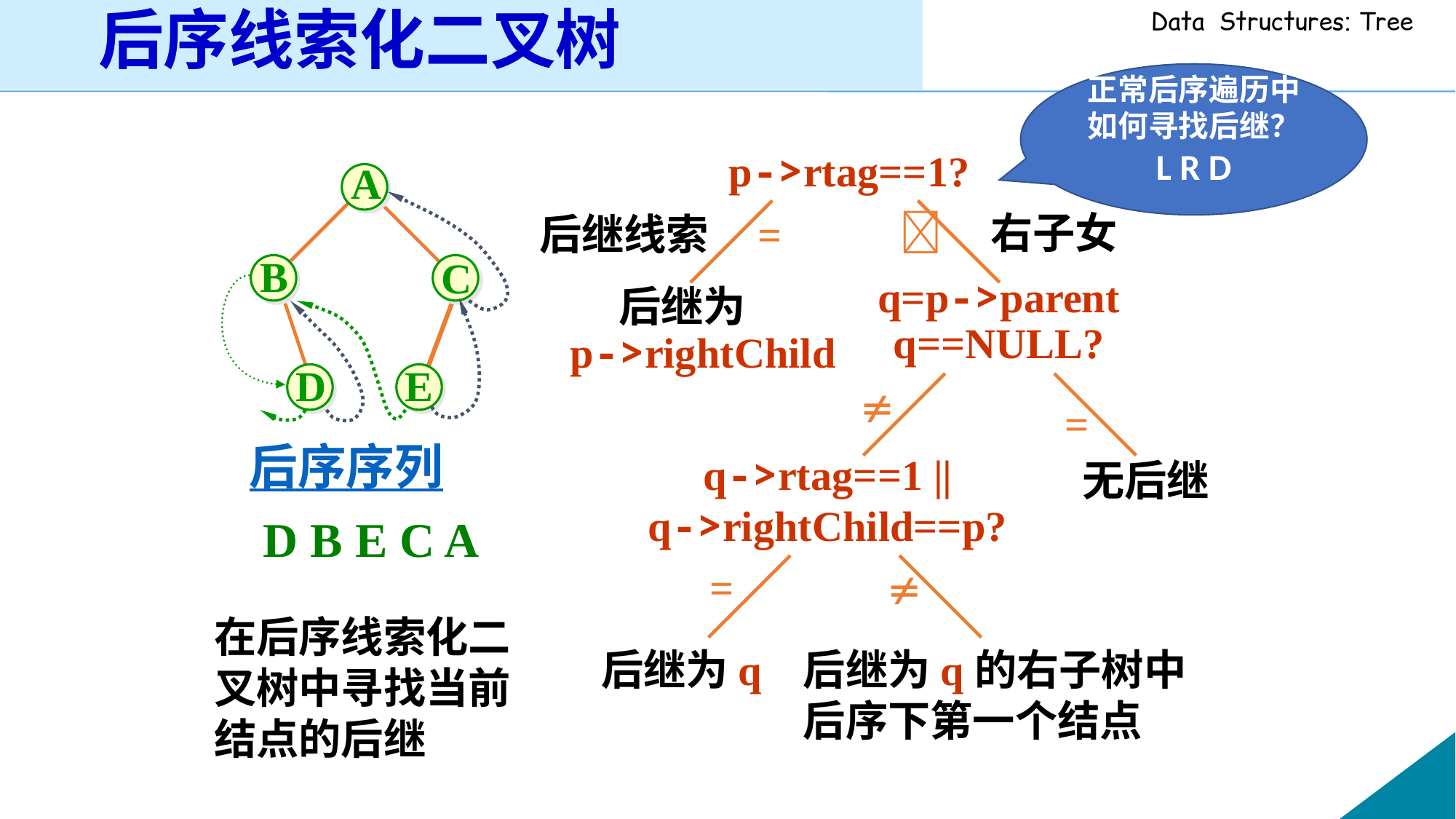

# 后序线索化二叉树
正常后序遍历中如何寻找后继？
L R D
p->rtag==1?
A

≠    右子女

后继线索    =
B
C

q=p->parent
q==NULL?
    后继为
p->rightChild

D
E

≠

=

q->rtag==1 ||
q->rightChild==p?
无后继
=

≠

后继为q的右子树中
后序下第一个结点
后继为q
后序序列

 D B E C A
在后序线索化二
叉树中寻找当前
结点的后继